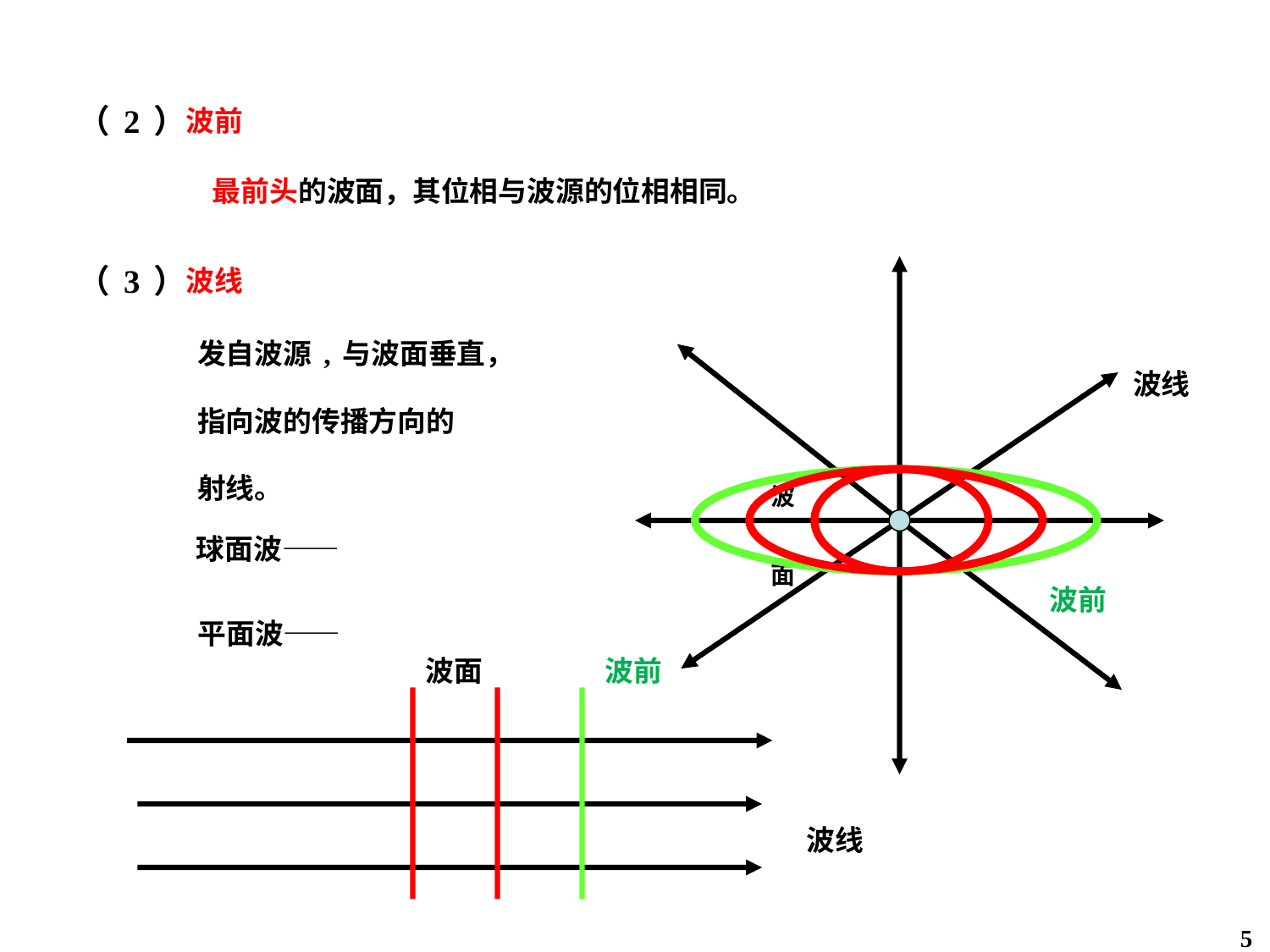

（2）波前
最前头的波面，其位相与波源的位相相同。
（3）波线

发自波源,与波面垂直，
指向波的传播方向的
射线。
波线
波
面

波前
球面波——
平面波——
波面
波前

波线
5